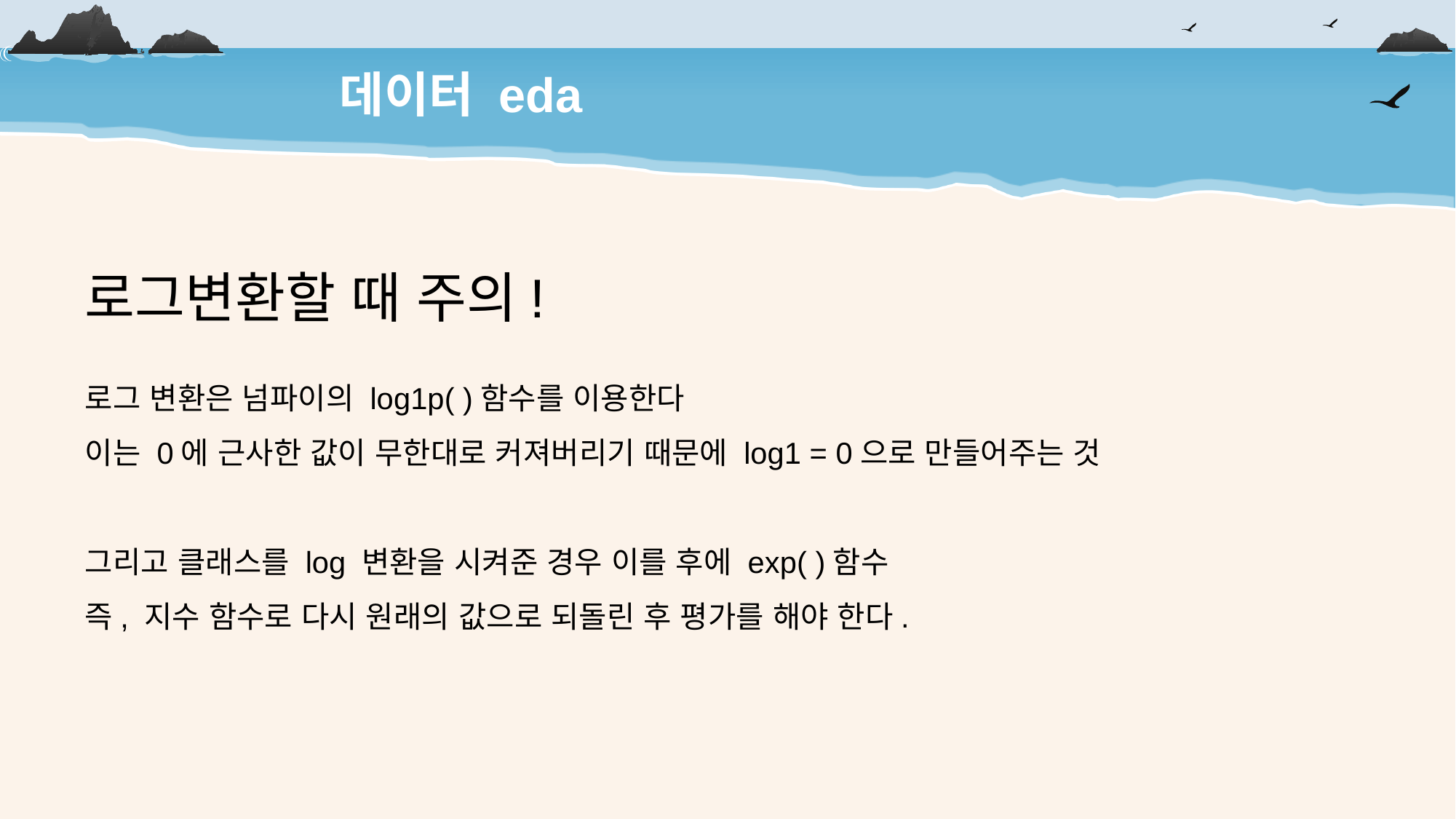

데이터 eda
로그변환할 때 주의!

로그 변환은 넘파이의 log1p( )함수를 이용한다
이는 0에 근사한 값이 무한대로 커져버리기 때문에 log1 = 0으로 만들어주는 것

그리고 클래스를 log 변환을 시켜준 경우 이를 후에 exp( )함수
즉, 지수 함수로 다시 원래의 값으로 되돌린 후 평가를 해야 한다.